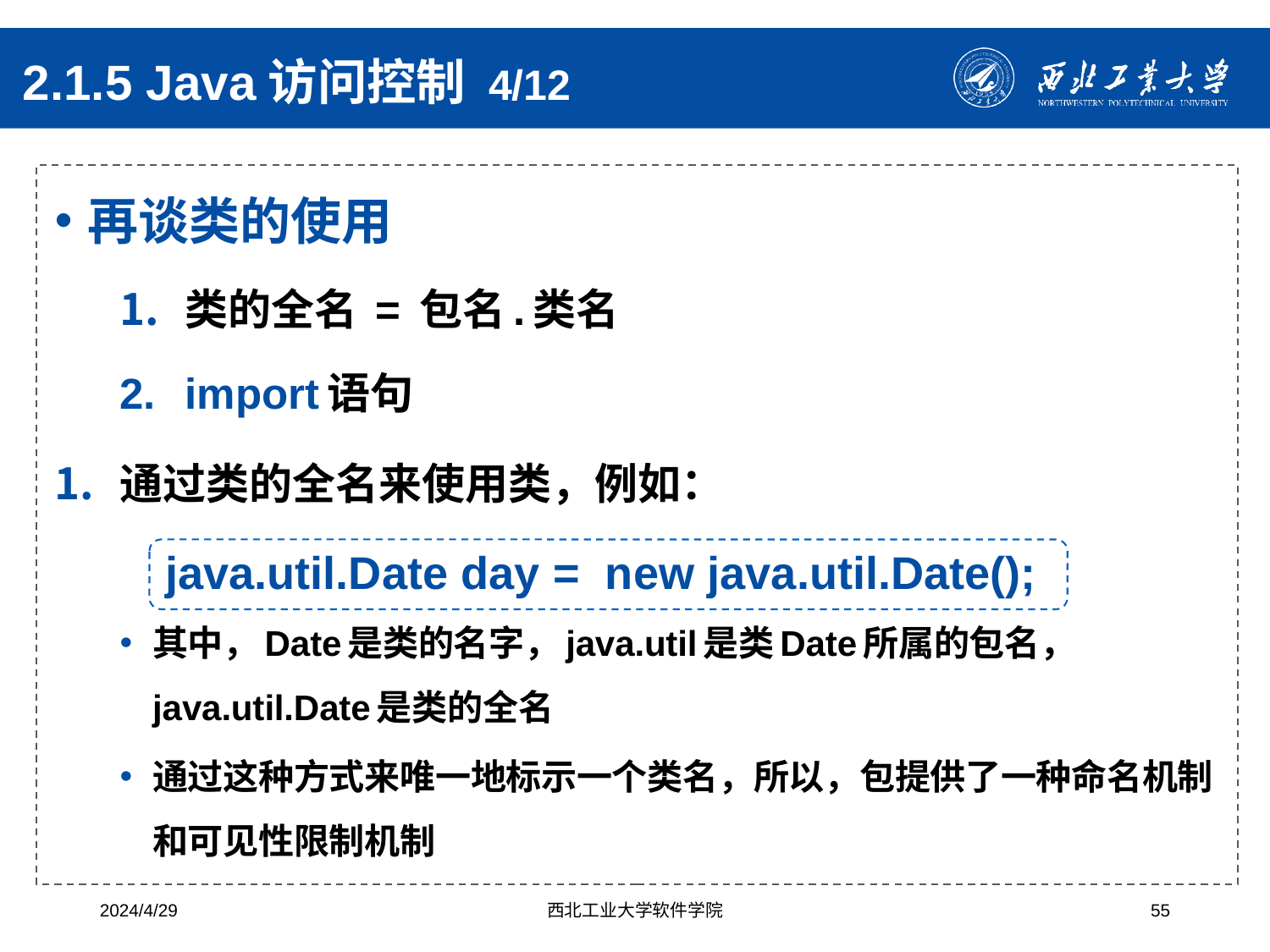

# 2.1.5 Java访问控制 4/12
再谈类的使用
类的全名 = 包名.类名
import语句
通过类的全名来使用类，例如：

其中，Date是类的名字，java.util是类Date所属的包名， java.util.Date是类的全名
通过这种方式来唯一地标示一个类名，所以，包提供了一种命名机制和可见性限制机制

java.util.Date day =  new java.util.Date();
2024/4/29
西北工业大学软件学院
55